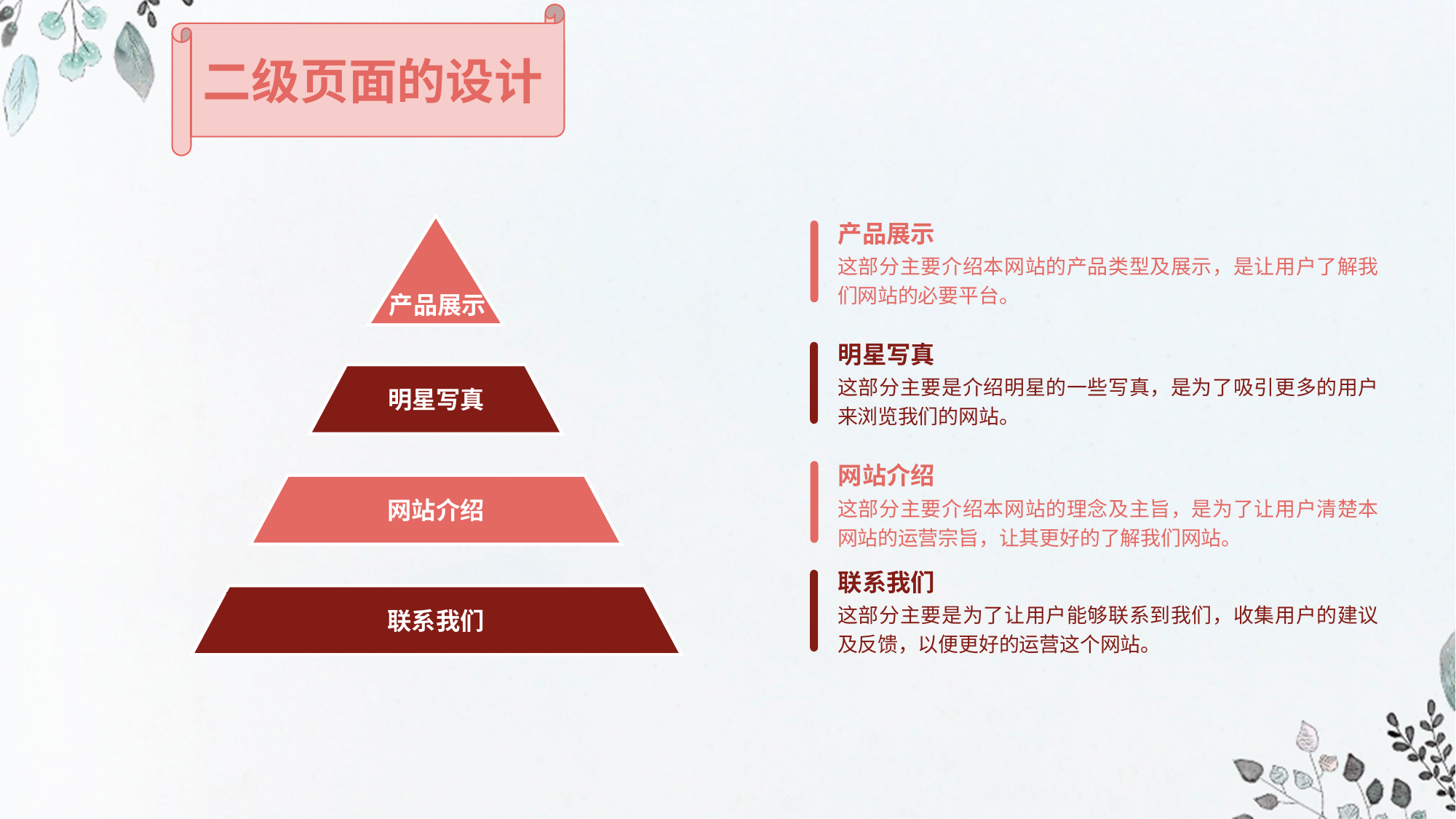

二级页面的设计

产品展示
产品展示
这部分主要介绍本网站的产品类型及展示，是让用户了解我们网站的必要平台。

明星写真
这部分主要是介绍明星的一些写真，是为了吸引更多的用户来浏览我们的网站。

明星写真
网站介绍
这部分主要介绍本网站的理念及主旨，是为了让用户清楚本网站的运营宗旨，让其更好的了解我们网站。

网站介绍
联系我们
这部分主要是为了让用户能够联系到我们，收集用户的建议及反馈，以便更好的运营这个网站。

联系我们